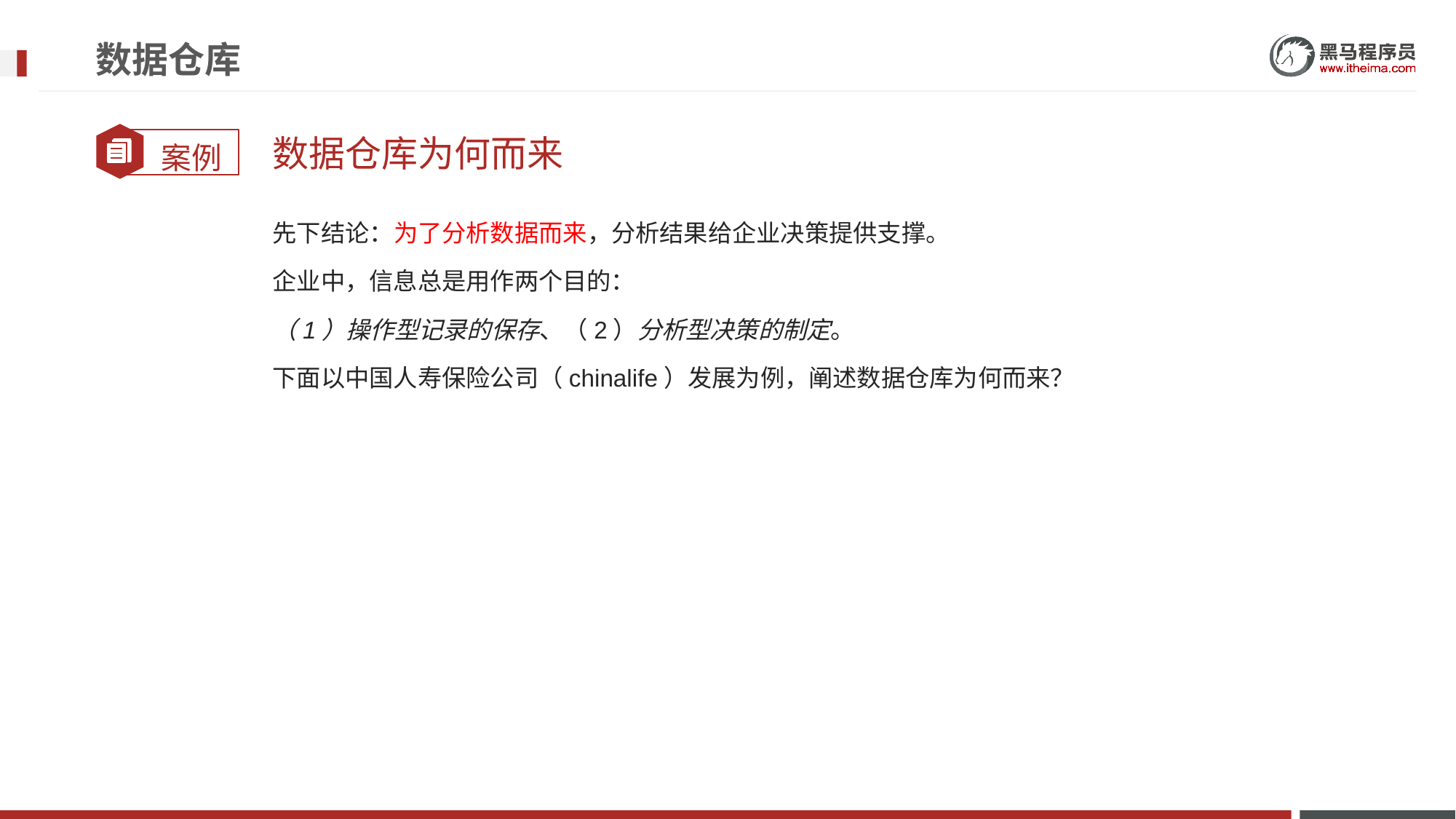

# 数据仓库
数据仓库为何而来
先下结论：为了分析数据而来，分析结果给企业决策提供支撑。
企业中，信息总是用作两个目的：
（1）操作型记录的保存、（2）分析型决策的制定。
下面以中国人寿保险公司（chinalife）发展为例，阐述数据仓库为何而来？